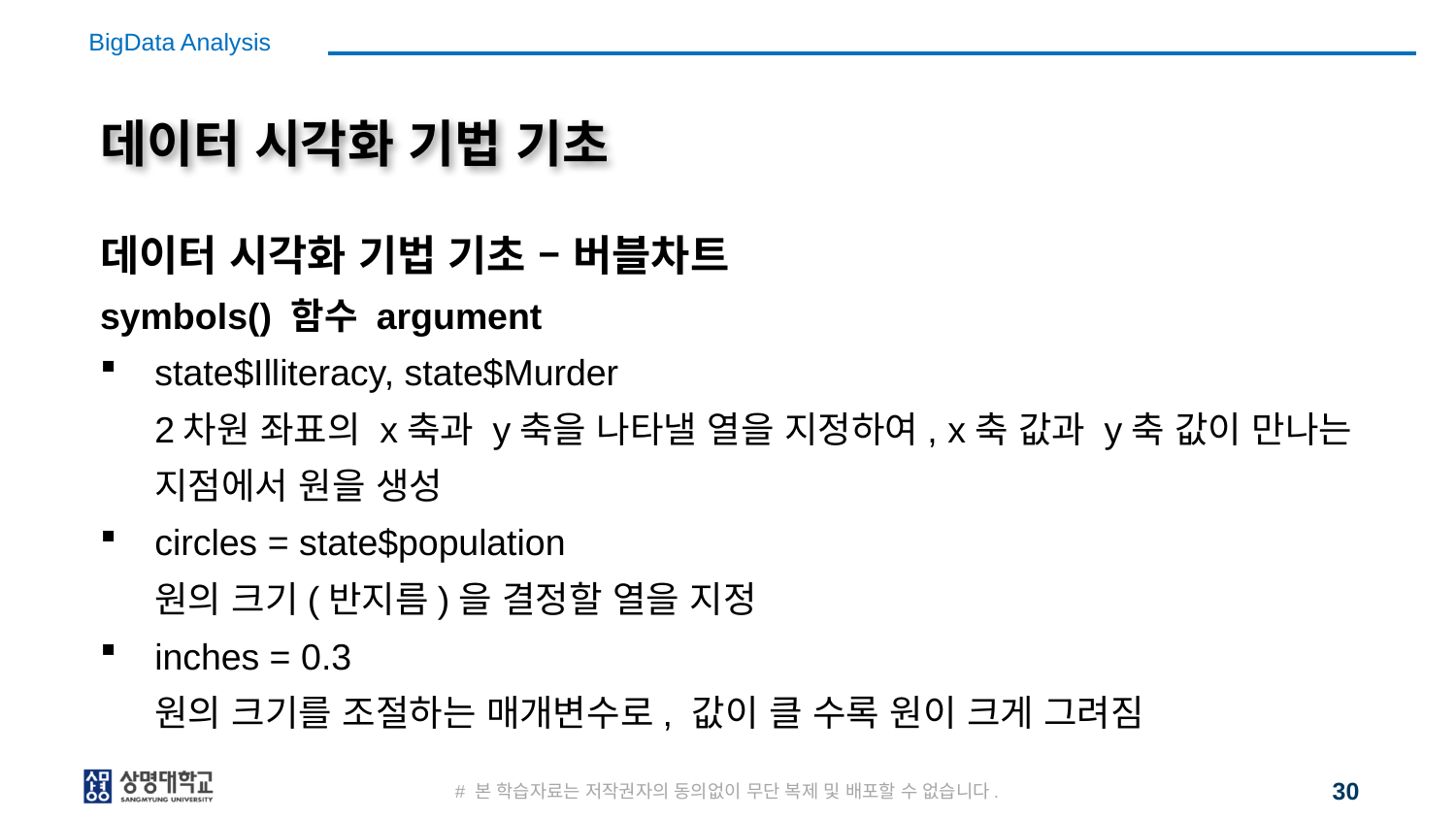

# 데이터 시각화 기법 기초
데이터 시각화 기법 기초 – 버블차트
symbols() 함수 argument
state$Illiteracy, state$Murder
2차원 좌표의 x축과 y축을 나타낼 열을 지정하여, x축 값과 y축 값이 만나는 지점에서 원을 생성
circles = state$population
원의 크기(반지름)을 결정할 열을 지정
inches = 0.3
원의 크기를 조절하는 매개변수로, 값이 클 수록 원이 크게 그려짐

30
# 본 학습자료는 저작권자의 동의없이 무단 복제 및 배포할 수 없습니다.